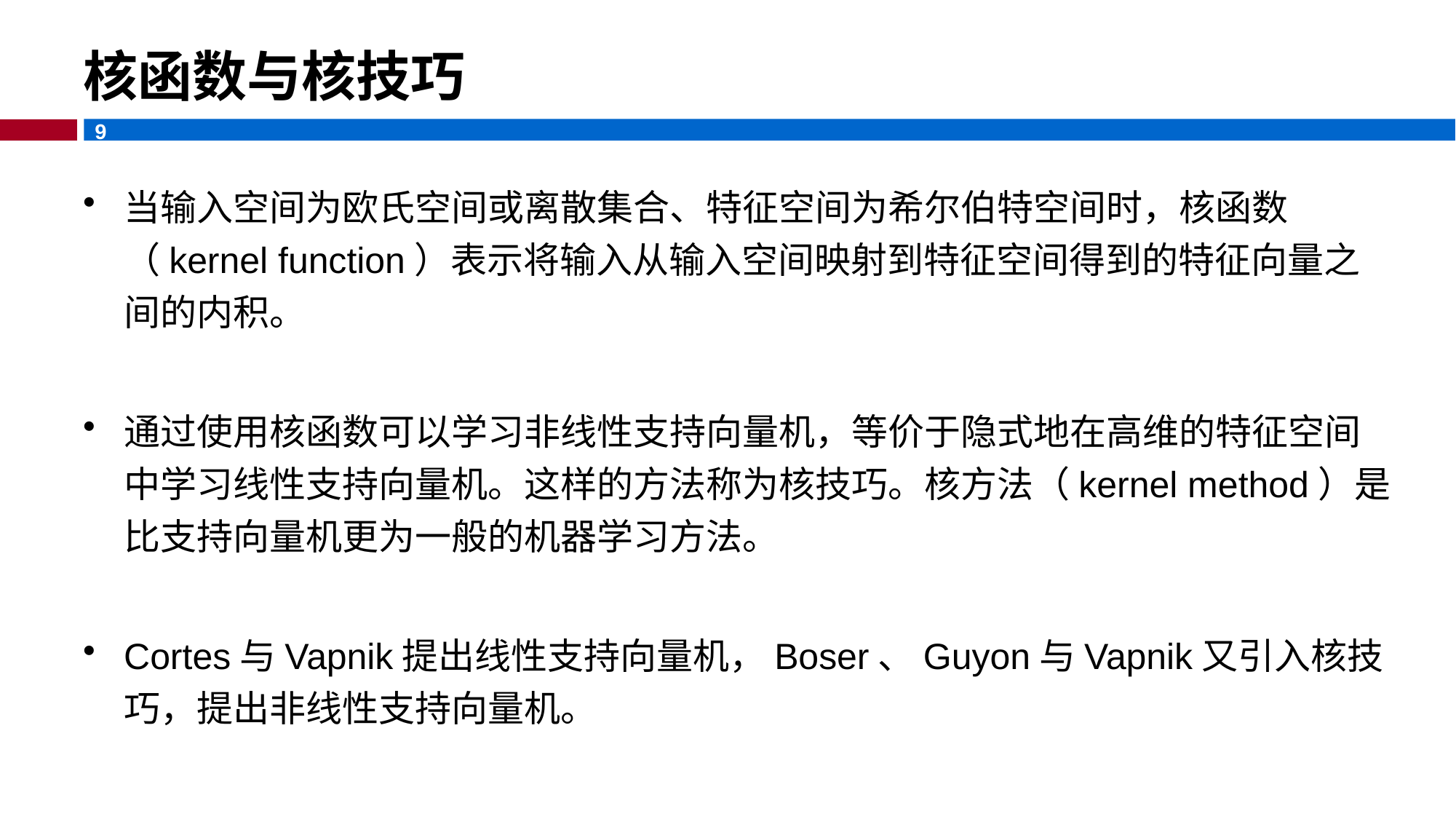

核函数与核技巧
当输入空间为欧氏空间或离散集合、特征空间为希尔伯特空间时，核函数（kernel function）表示将输入从输入空间映射到特征空间得到的特征向量之间的内积。

通过使用核函数可以学习非线性支持向量机，等价于隐式地在高维的特征空间中学习线性支持向量机。这样的方法称为核技巧。核方法（kernel method）是比支持向量机更为一般的机器学习方法。

Cortes与Vapnik提出线性支持向量机，Boser、Guyon与Vapnik又引入核技巧，提出非线性支持向量机。